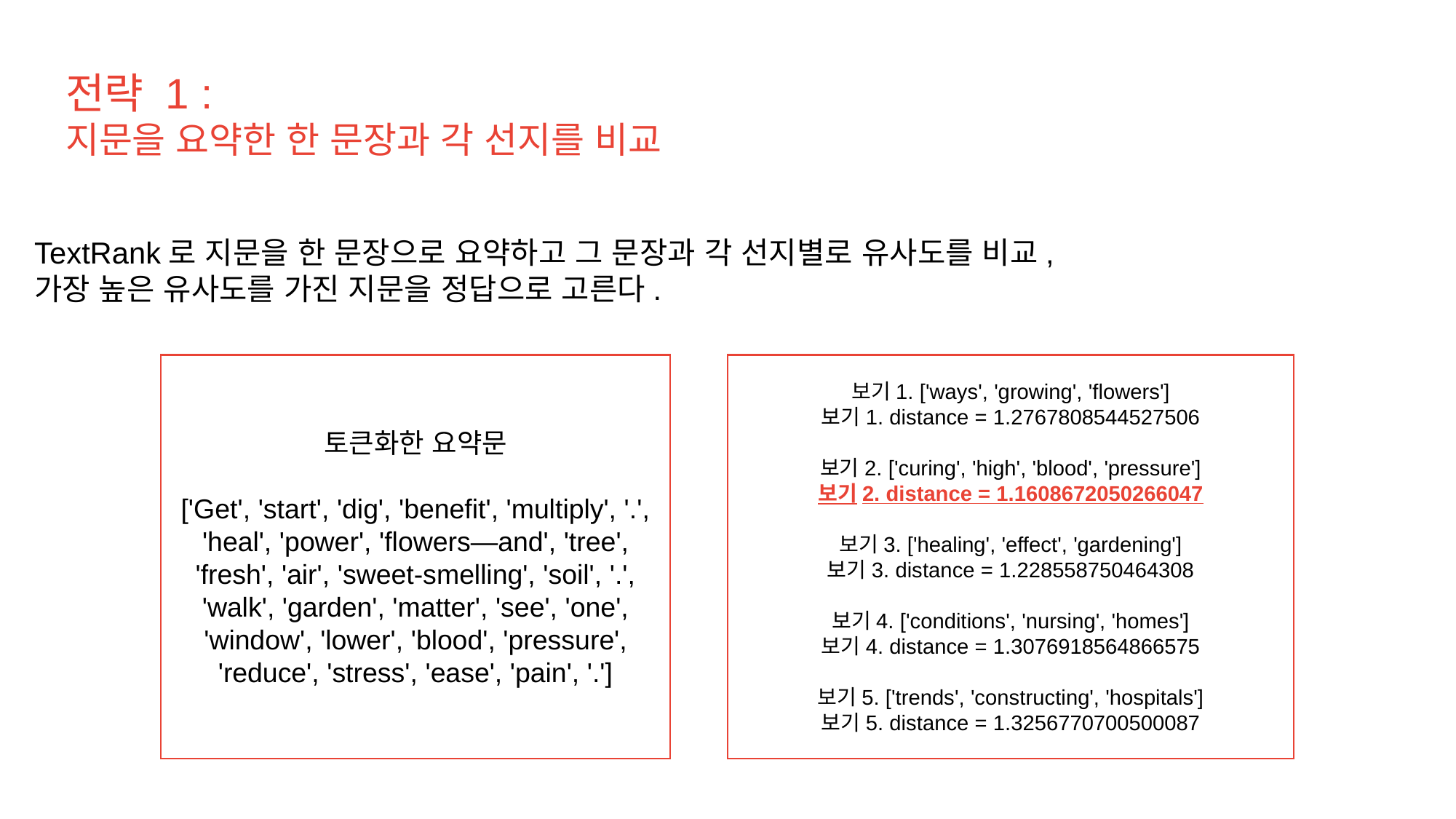

전략 1 :
지문을 요약한 한 문장과 각 선지를 비교
TextRank로 지문을 한 문장으로 요약하고 그 문장과 각 선지별로 유사도를 비교,
가장 높은 유사도를 가진 지문을 정답으로 고른다.
토큰화한 요약문

['Get', 'start', 'dig', 'benefit', 'multiply', '.', 'heal', 'power', 'flowers—and', 'tree', 'fresh', 'air', 'sweet-smelling', 'soil', '.', 'walk', 'garden', 'matter', 'see', 'one', 'window', 'lower', 'blood', 'pressure', 'reduce', 'stress', 'ease', 'pain', '.']
보기1. ['ways', 'growing', 'flowers']
보기1. distance = 1.2767808544527506

보기2. ['curing', 'high', 'blood', 'pressure']
보기2. distance = 1.1608672050266047

보기3. ['healing', 'effect', 'gardening']
보기3. distance = 1.228558750464308

보기4. ['conditions', 'nursing', 'homes']
보기4. distance = 1.3076918564866575

보기5. ['trends', 'constructing', 'hospitals']
보기5. distance = 1.3256770700500087